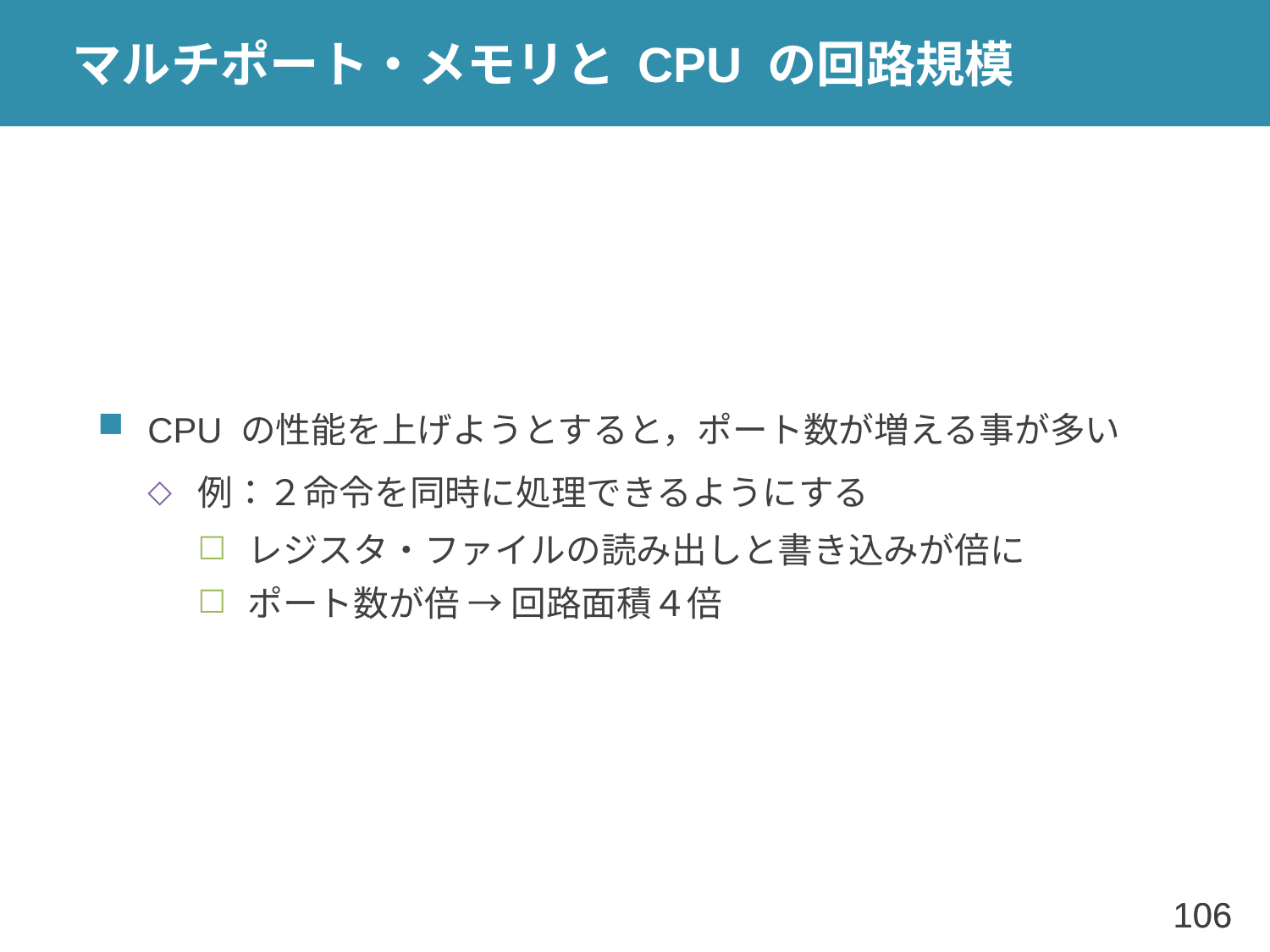

# マルチポート・メモリと CPU の回路規模
CPU の性能を上げようとすると，ポート数が増える事が多い
例：２命令を同時に処理できるようにする
レジスタ・ファイルの読み出しと書き込みが倍に
ポート数が倍 → 回路面積４倍